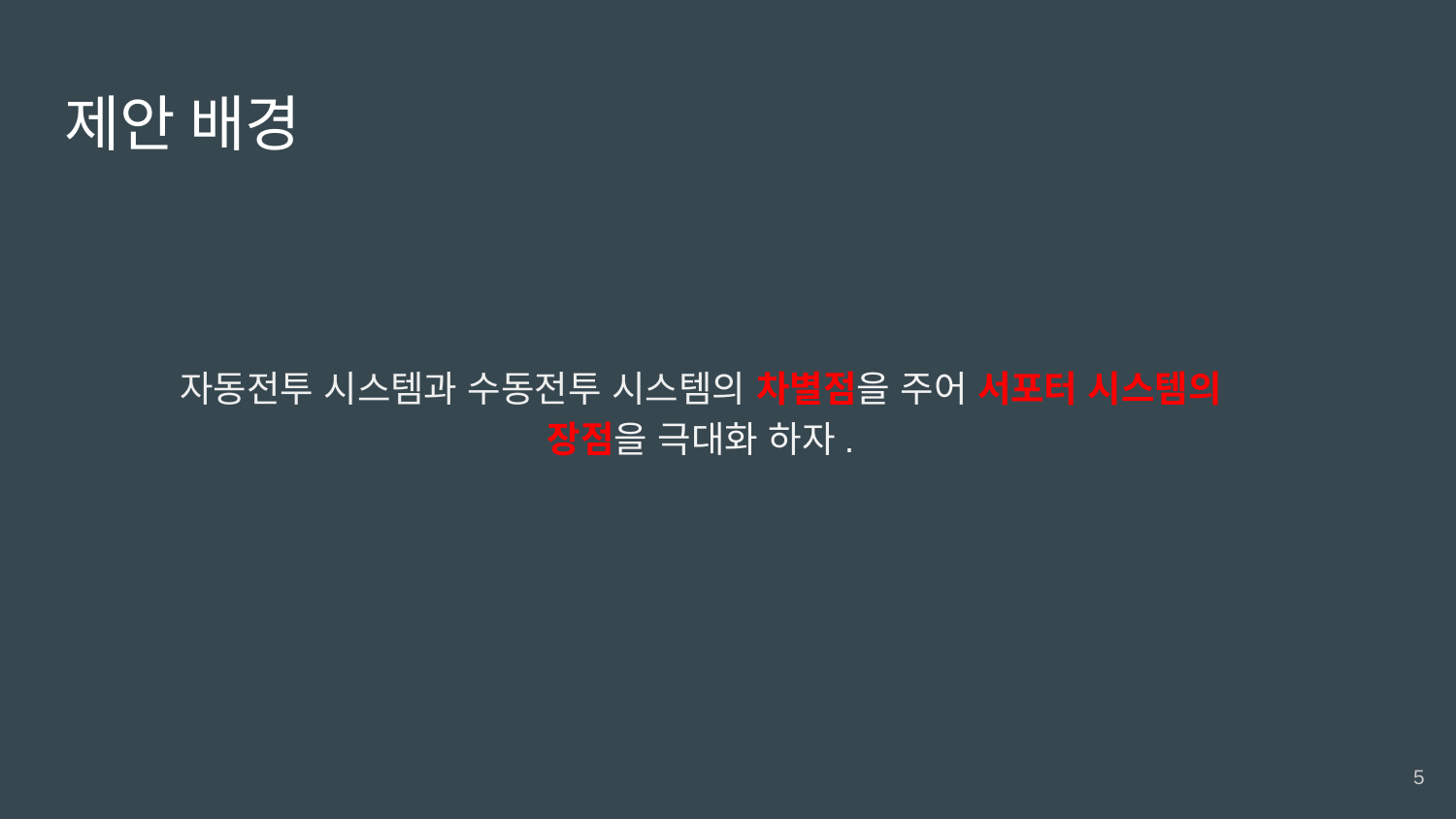

# 제안 배경
자동전투 시스템과 수동전투 시스템의 차별점을 주어 서포터 시스템의 장점을 극대화 하자.
5